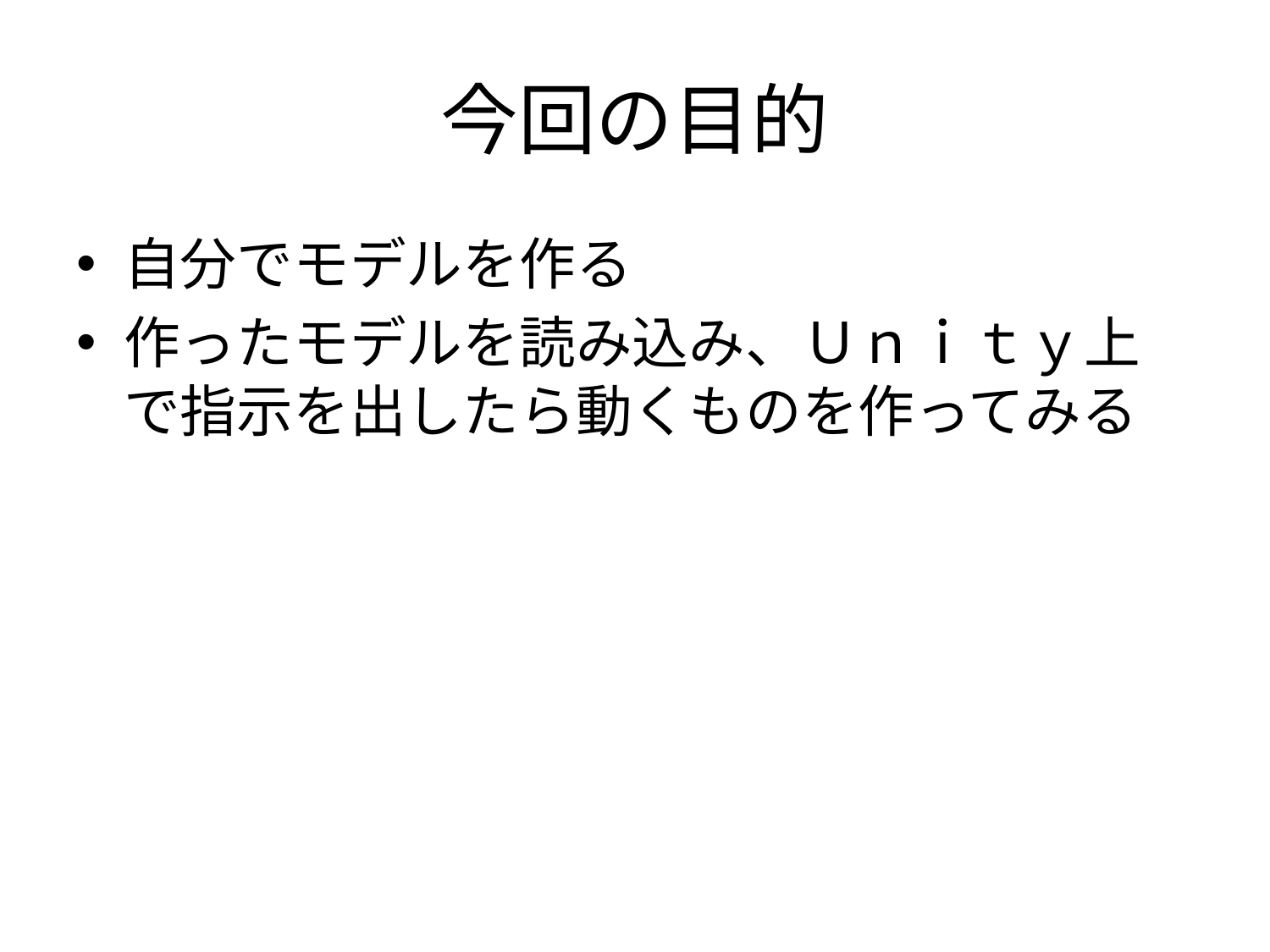

# 今回の目的
自分でモデルを作る
作ったモデルを読み込み、Ｕｎｉｔｙ上で指示を出したら動くものを作ってみる